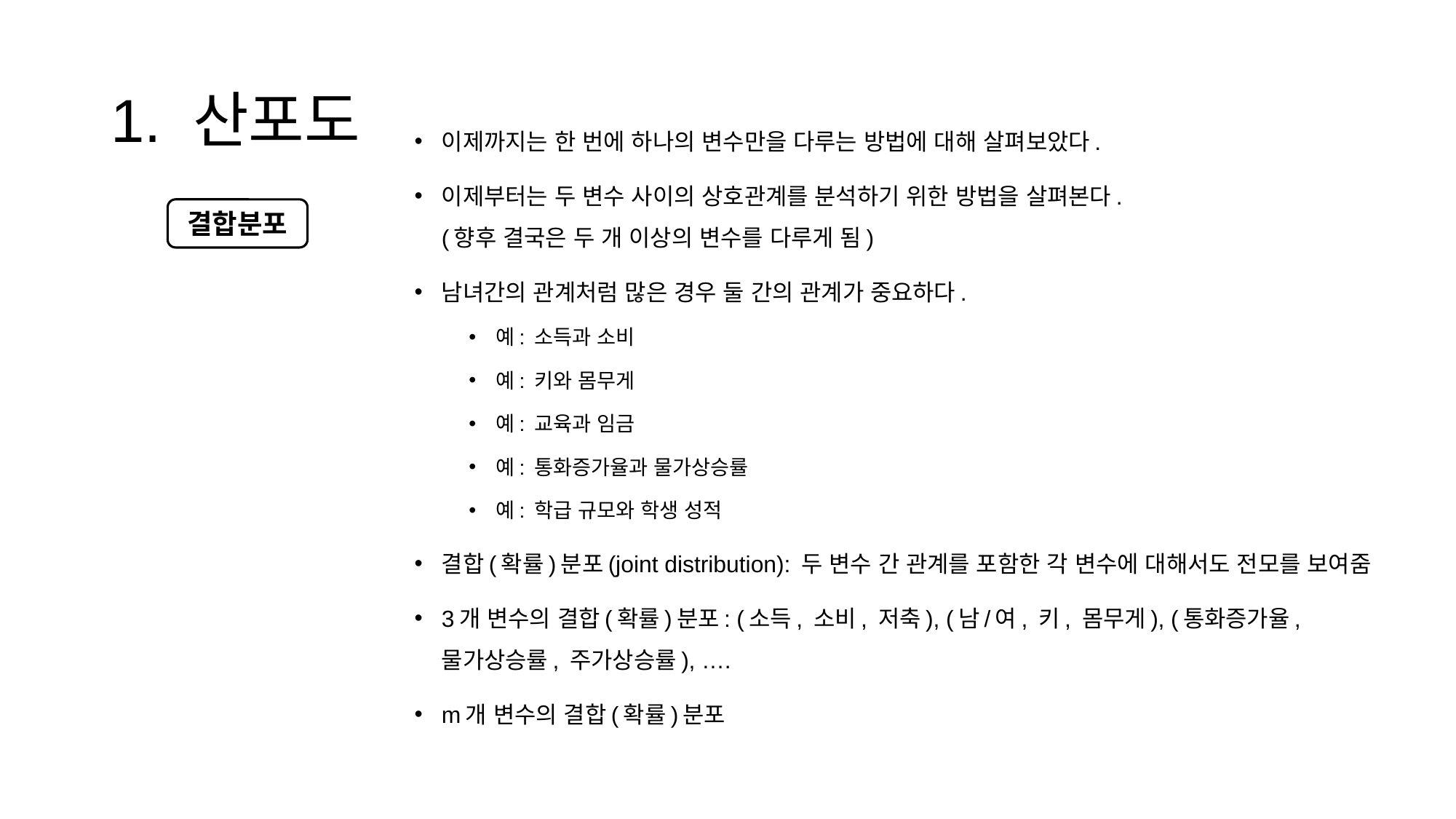

# 1. 산포도

이제까지는 한 번에 하나의 변수만을 다루는 방법에 대해 살펴보았다.
이제부터는 두 변수 사이의 상호관계를 분석하기 위한 방법을 살펴본다.
(향후 결국은 두 개 이상의 변수를 다루게 됨)
남녀간의 관계처럼 많은 경우 둘 간의 관계가 중요하다.
예: 소득과 소비
예: 키와 몸무게
예: 교육과 임금
예: 통화증가율과 물가상승률
예: 학급 규모와 학생 성적
결합(확률)분포(joint distribution): 두 변수 간 관계를 포함한 각 변수에 대해서도 전모를 보여줌
3개 변수의 결합(확률)분포: (소득, 소비, 저축), (남/여, 키, 몸무게), (통화증가율, 물가상승률, 주가상승률), ….
m개 변수의 결합(확률)분포

결합분포